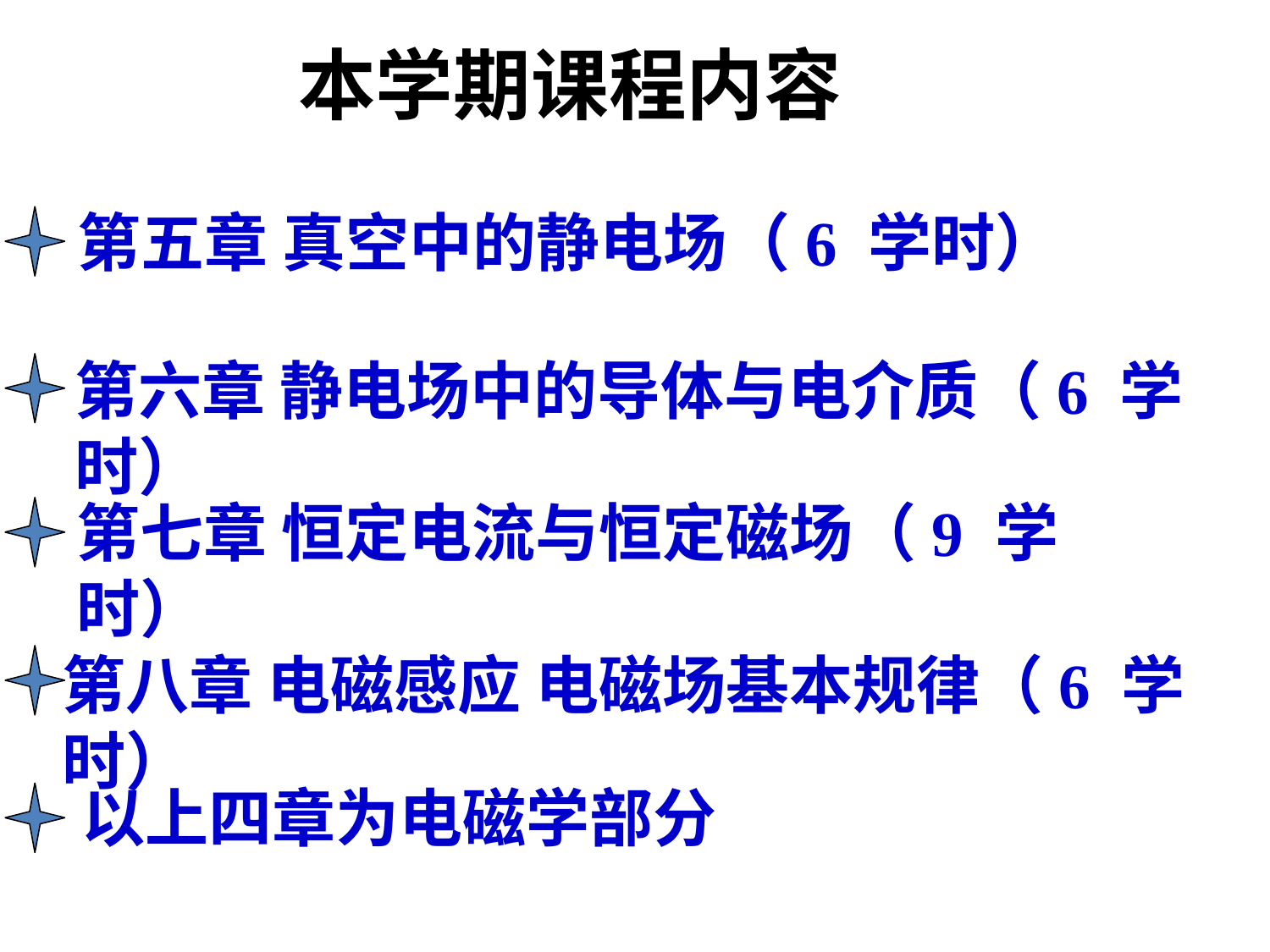

本学期课程内容
第五章 真空中的静电场（6 学时）

第六章 静电场中的导体与电介质（6 学时）

第七章 恒定电流与恒定磁场（9 学时）

第八章 电磁感应 电磁场基本规律（6 学时）

以上四章为电磁学部分